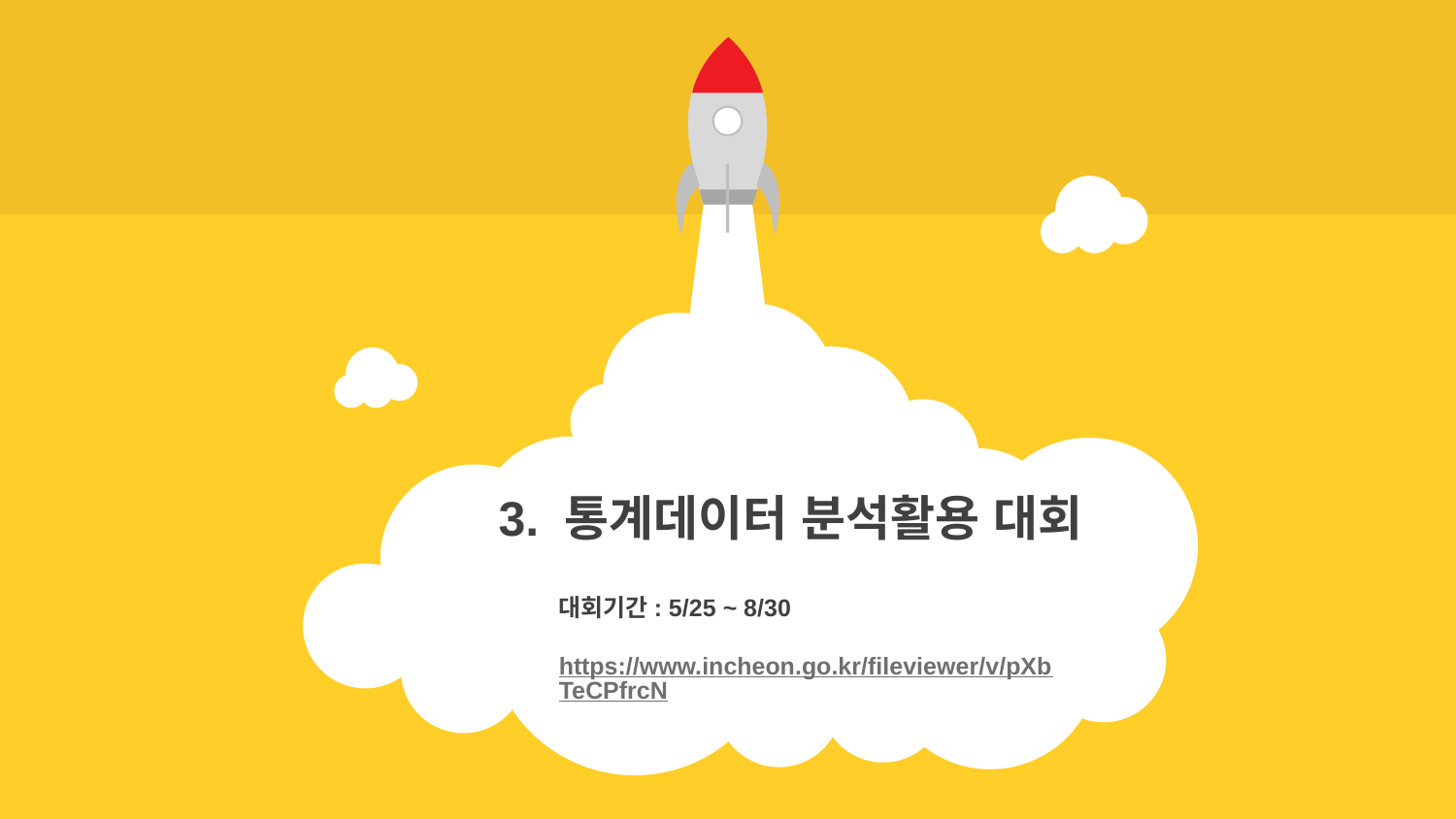

3. 통계데이터 분석활용 대회
대회기간: 5/25 ~ 8/30

https://www.incheon.go.kr/fileviewer/v/pXbTeCPfrcN